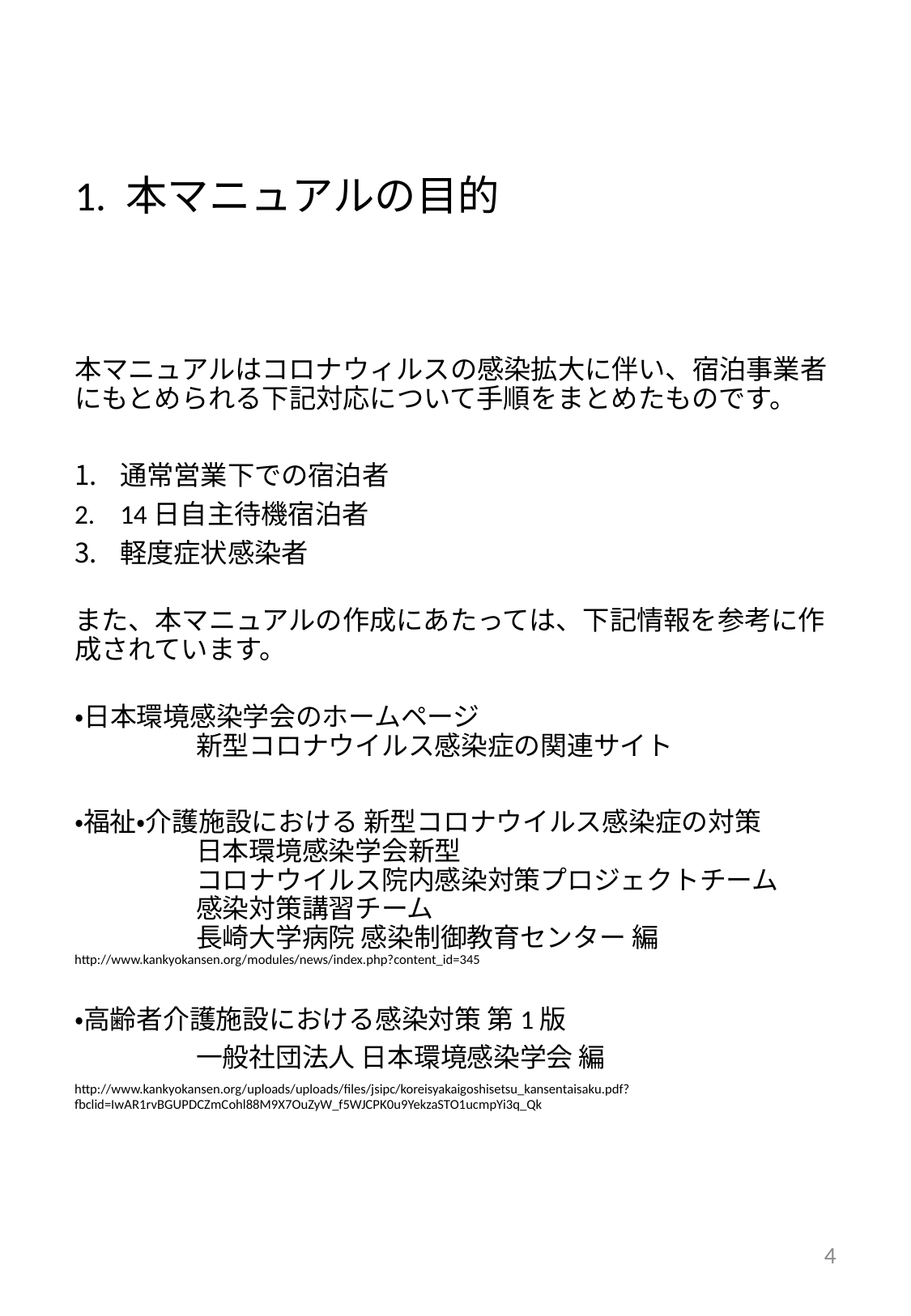

# 1. 本マニュアルの目的
本マニュアルはコロナウィルスの感染拡大に伴い、宿泊事業者にもとめられる下記対応について手順をまとめたものです。

通常営業下での宿泊者
14日自主待機宿泊者
軽度症状感染者
また、本マニュアルの作成にあたっては、下記情報を参考に作成されています。
・日本環境感染学会のホームページ
	新型コロナウイルス感染症の関連サイト

・福祉・介護施設における 新型コロナウイルス感染症の対策
	日本環境感染学会新型
	コロナウイルス院内感染対策プロジェクトチーム
	感染対策講習チーム
	長崎大学病院 感染制御教育センター 編
http://www.kankyokansen.org/modules/news/index.php?content_id=345
・高齢者介護施設における感染対策 第1版
	一般社団法人 日本環境感染学会 編
http://www.kankyokansen.org/uploads/uploads/files/jsipc/koreisyakaigoshisetsu_kansentaisaku.pdf?fbclid=IwAR1rvBGUPDCZmCohl88M9X7OuZyW_f5WJCPK0u9YekzaSTO1ucmpYi3q_Qk

4